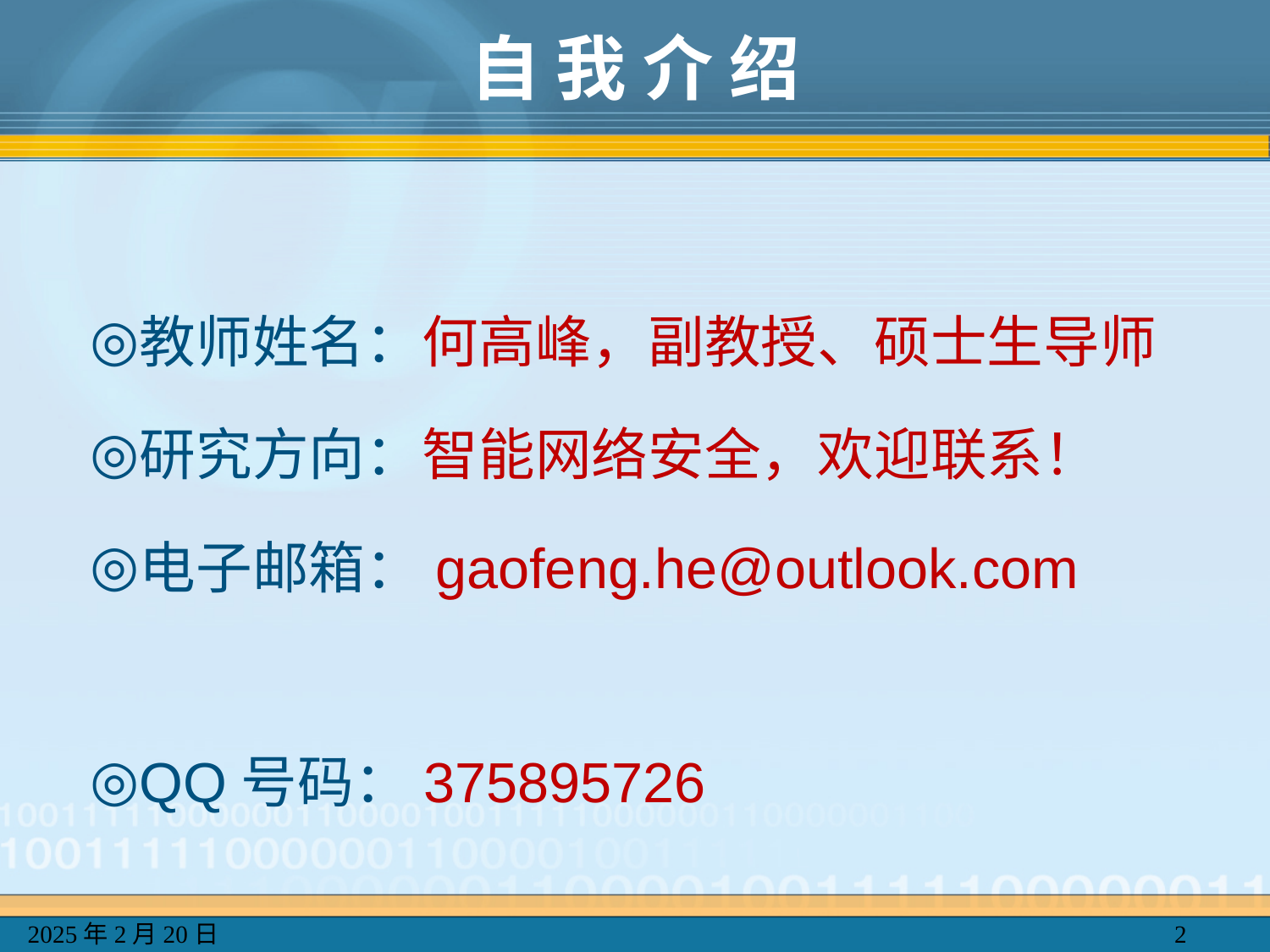

# 自 我 介 绍
教师姓名：何高峰，副教授、硕士生导师
研究方向：智能网络安全，欢迎联系！
电子邮箱：gaofeng.he@outlook.com
QQ号码：375895726

2025年2月20日
2